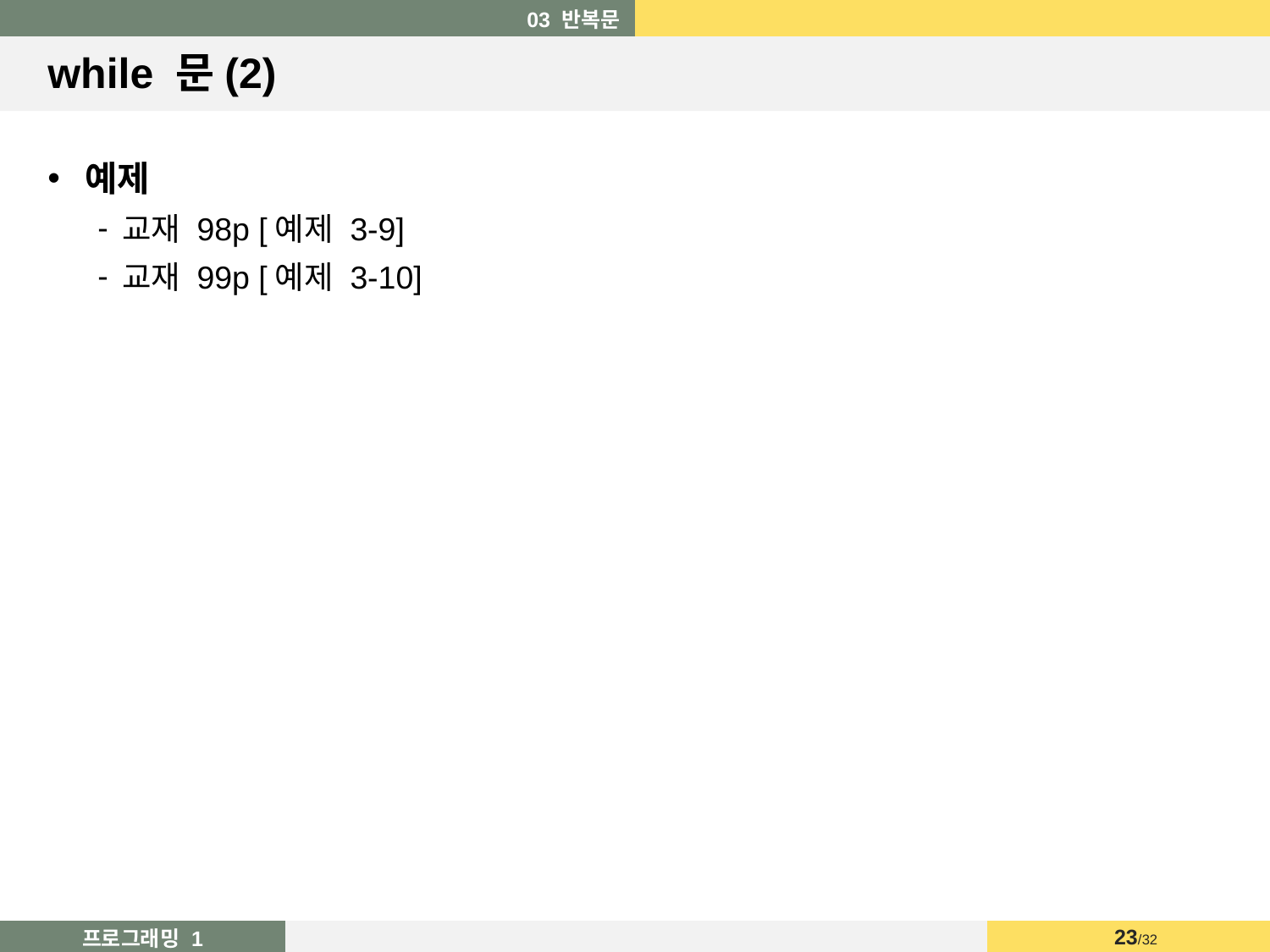

03 반복문
# while 문(2)
예제
교재 98p [예제 3-9]
교재 99p [예제 3-10]